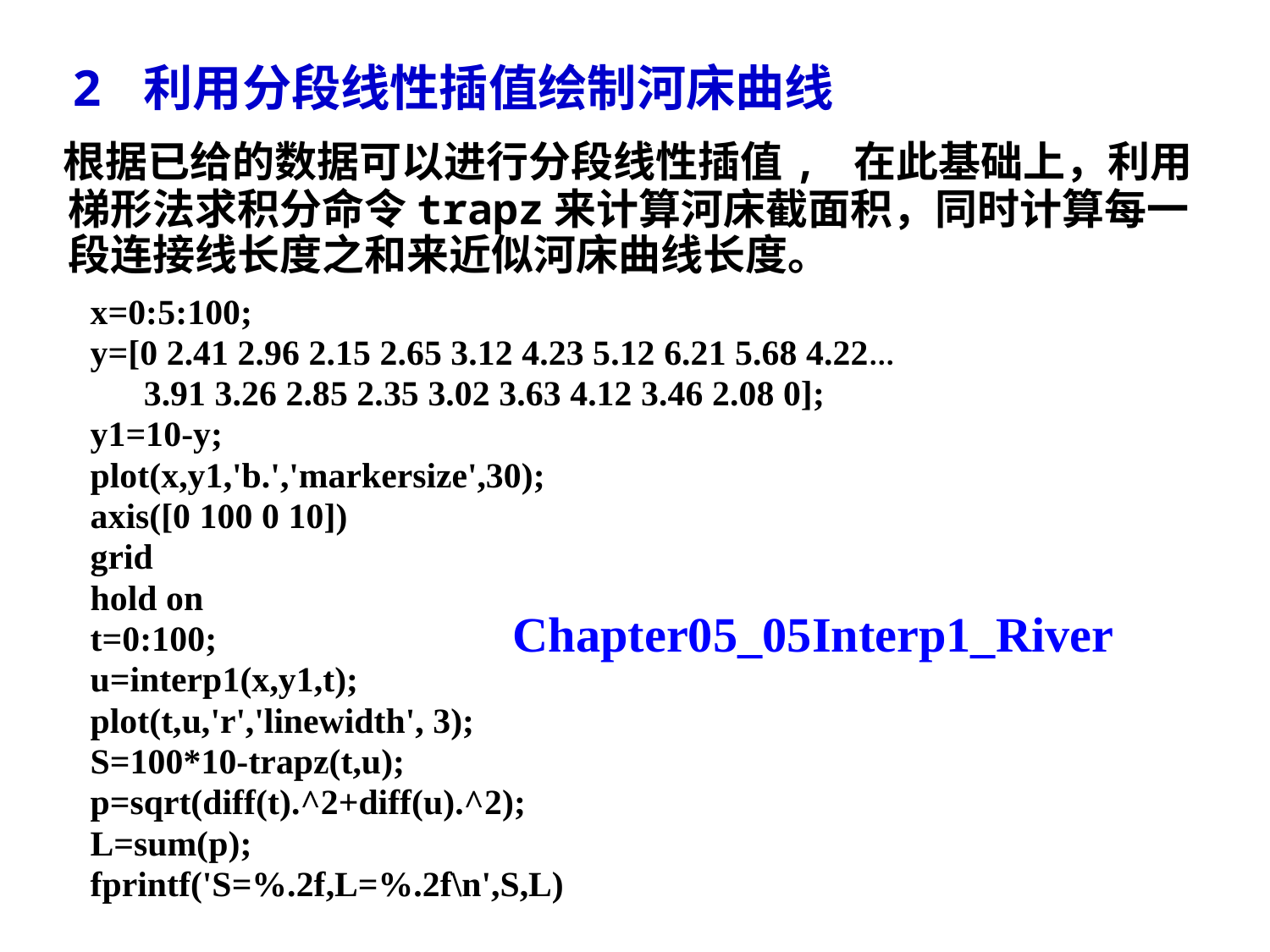

2 利用分段线性插值绘制河床曲线
      根据已给的数据可以进行分段线性插值, 在此基础上，利用梯形法求积分命令trapz来计算河床截面积，同时计算每一段连接线长度之和来近似河床曲线长度。
x=0:5:100;
y=[0 2.41 2.96 2.15 2.65 3.12 4.23 5.12 6.21 5.68 4.22...
      3.91 3.26 2.85 2.35 3.02 3.63 4.12 3.46 2.08 0];
y1=10-y;
plot(x,y1,'b.','markersize',30);
axis([0 100 0 10])
grid
hold on
t=0:100;
u=interp1(x,y1,t);
plot(t,u,'r','linewidth', 3);
S=100*10-trapz(t,u);
p=sqrt(diff(t).^2+diff(u).^2);
L=sum(p);
fprintf('S=%.2f,L=%.2f\n',S,L)
Chapter05_05Interp1_River